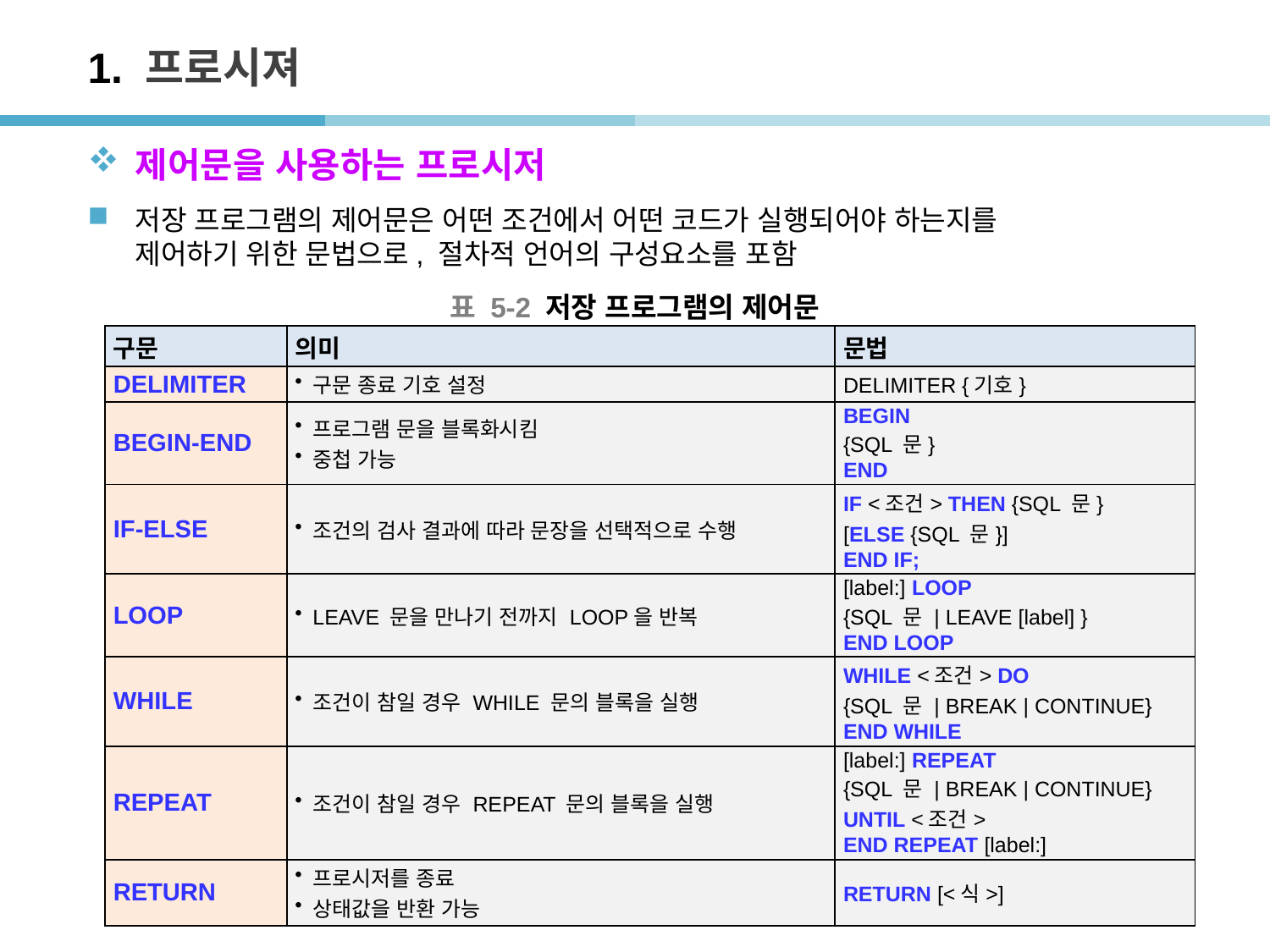

# 1. 프로시져
제어문을 사용하는 프로시저
저장 프로그램의 제어문은 어떤 조건에서 어떤 코드가 실행되어야 하는지를
제어하기 위한 문법으로, 절차적 언어의 구성요소를 포함
표 5-2 저장 프로그램의 제어문
| 구문 | 의미 | 문법 |
| --- | --- | --- |
| DELIMITER | 구문 종료 기호 설정 | DELIMITER {기호} |
| BEGIN-END | 프로그램 문을 블록화시킴 중첩 가능 | BEGIN {SQL 문} END |
| IF-ELSE | 조건의 검사 결과에 따라 문장을 선택적으로 수행 | IF <조건> THEN {SQL 문} [ELSE {SQL 문}] END IF; |
| LOOP | LEAVE 문을 만나기 전까지 LOOP을 반복 | [label:] LOOP {SQL 문 | LEAVE [label] } END LOOP |
| WHILE | 조건이 참일 경우 WHILE 문의 블록을 실행 | WHILE <조건> DO {SQL 문 | BREAK | CONTINUE} END WHILE |
| REPEAT | 조건이 참일 경우 REPEAT 문의 블록을 실행 | [label:] REPEAT {SQL 문 | BREAK | CONTINUE} UNTIL <조건> END REPEAT [label:] |
| RETURN | 프로시저를 종료 상태값을 반환 가능 | RETURN [<식>] |